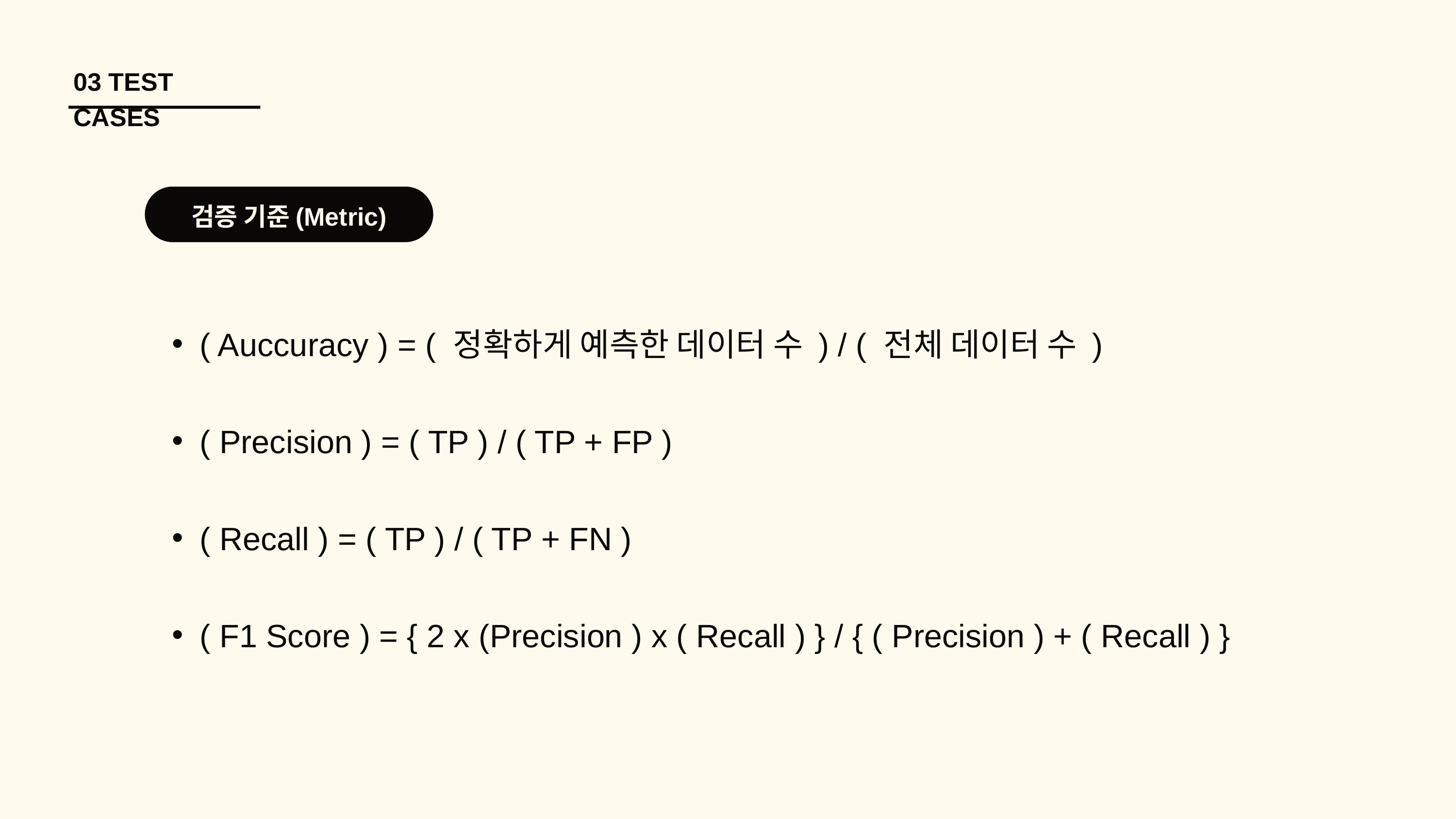

03 TEST CASES

검증 기준(Metric)
( Auccuracy ) = ( 정확하게 예측한 데이터 수 ) / ( 전체 데이터 수 )

( Precision ) = ( TP ) / ( TP + FP )

( Recall ) = ( TP ) / ( TP + FN )

( F1 Score ) = { 2 x (Precision ) x ( Recall ) } / { ( Precision ) + ( Recall ) }